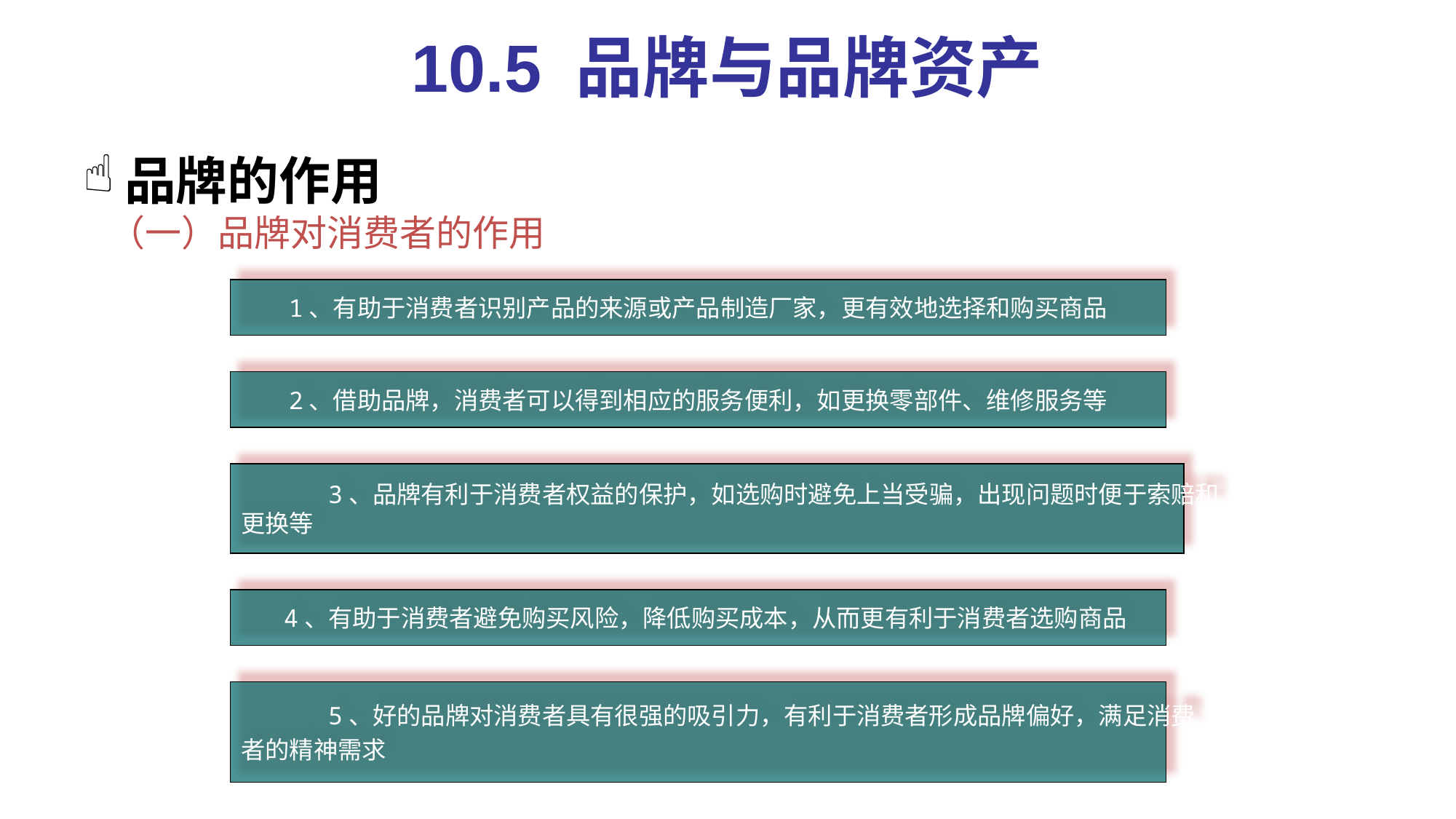

# 10.5 品牌与品牌资产
品牌的作用
  （一）品牌对消费者的作用
1、有助于消费者识别产品的来源或产品制造厂家，更有效地选择和购买商品
2、借助品牌，消费者可以得到相应的服务便利，如更换零部件、维修服务等
      3、品牌有利于消费者权益的保护，如选购时避免上当受骗，出现问题时便于索赔和
更换等
 4、有助于消费者避免购买风险，降低购买成本，从而更有利于消费者选购商品
      5、好的品牌对消费者具有很强的吸引力，有利于消费者形成品牌偏好，满足消费
者的精神需求